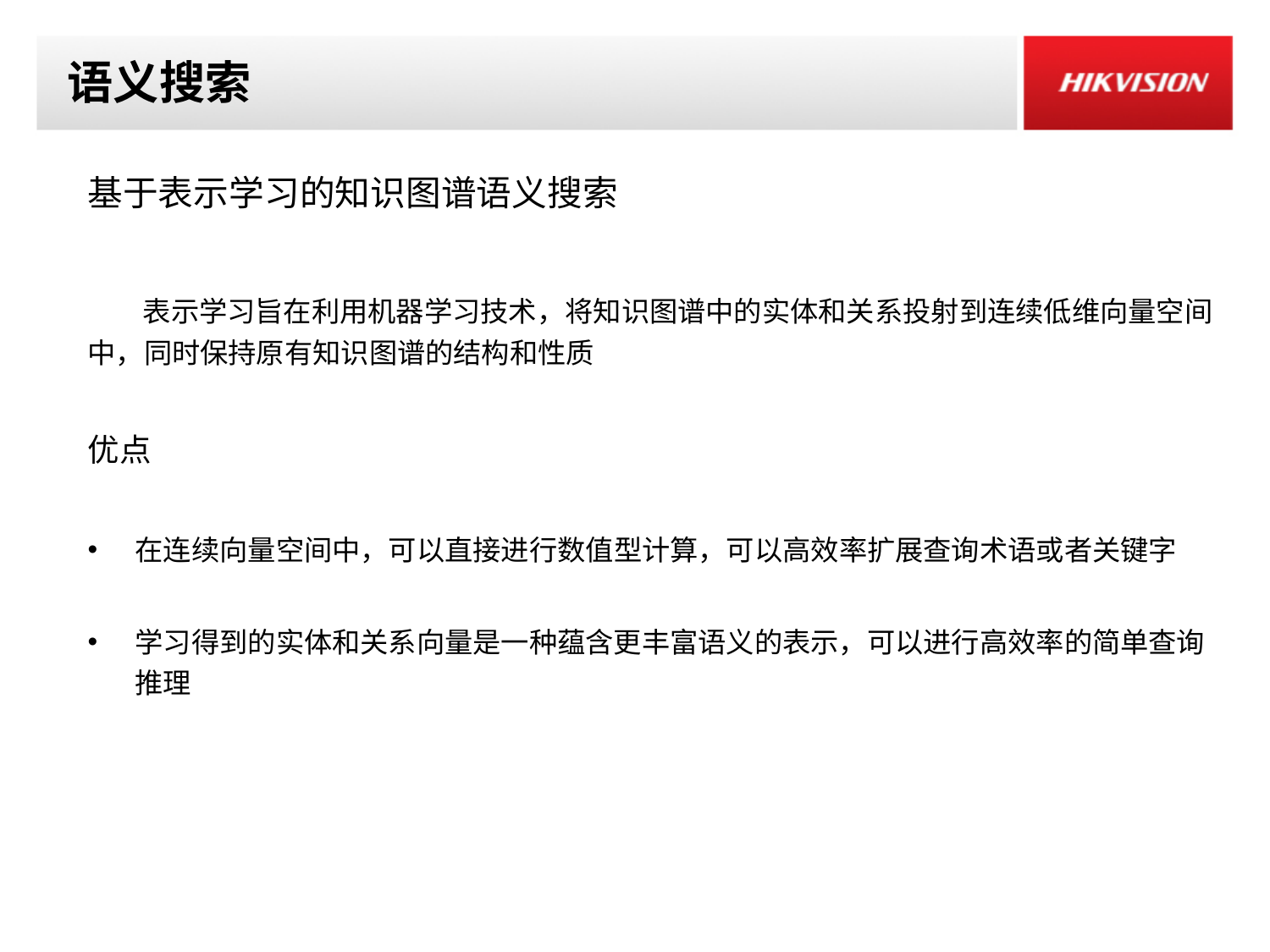

# 语义搜索

基于表示学习的知识图谱语义搜索

      表示学习旨在利用机器学习技术，将知识图谱中的实体和关系投射到连续低维向量空间中，同时保持原有知识图谱的结构和性质

优点

在连续向量空间中，可以直接进行数值型计算，可以高效率扩展查询术语或者关键字

学习得到的实体和关系向量是一种蕴含更丰富语义的表示，可以进行高效率的简单查询推理